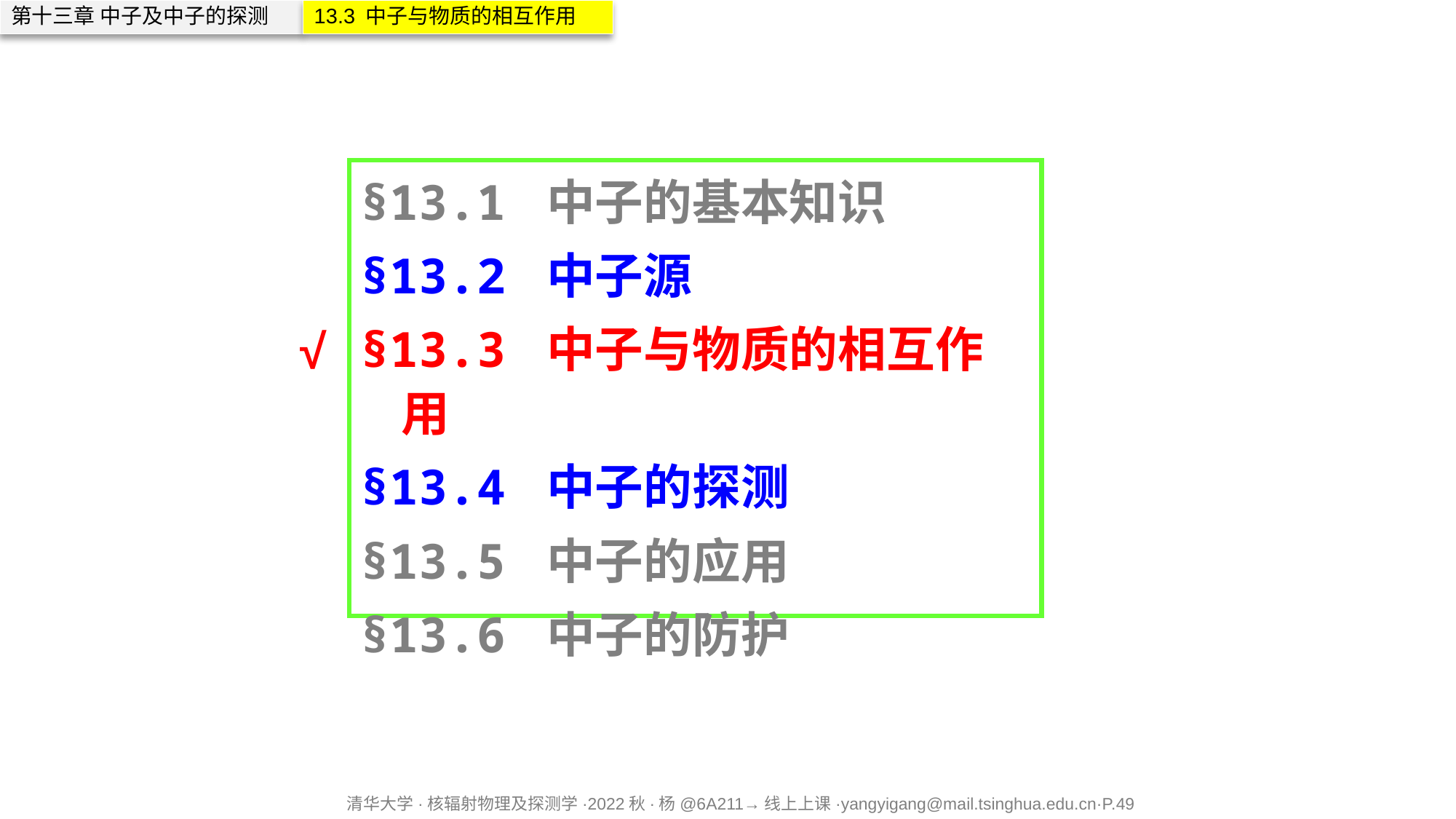

第十三章 中子及中子的探测
13.3 中子与物质的相互作用

§13.1 中子的基本知识
§13.2 中子源
§13.3 中子与物质的相互作用
§13.4 中子的探测
§13.5 中子的应用
§13.6 中子的防护
√